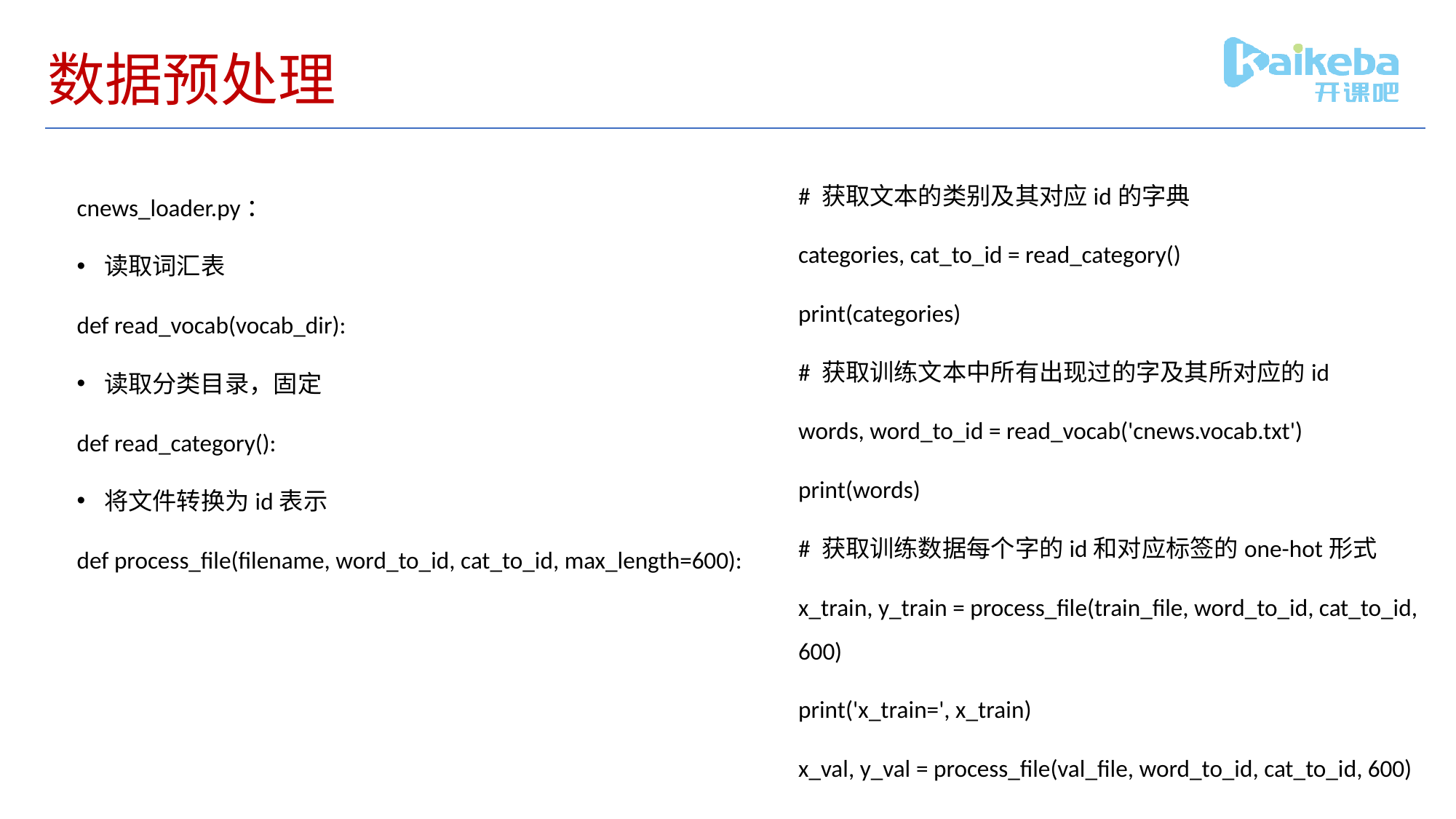

# 数据预处理
# 获取文本的类别及其对应id的字典
categories, cat_to_id = read_category()
print(categories)
# 获取训练文本中所有出现过的字及其所对应的id
words, word_to_id = read_vocab('cnews.vocab.txt')
print(words)
# 获取训练数据每个字的id和对应标签的one-hot形式
x_train, y_train = process_file(train_file, word_to_id, cat_to_id, 600)
print('x_train=', x_train)
x_val, y_val = process_file(val_file, word_to_id, cat_to_id, 600)
cnews_loader.py：
读取词汇表
def read_vocab(vocab_dir):
读取分类目录，固定
def read_category():
将文件转换为id表示
def process_file(filename, word_to_id, cat_to_id, max_length=600):